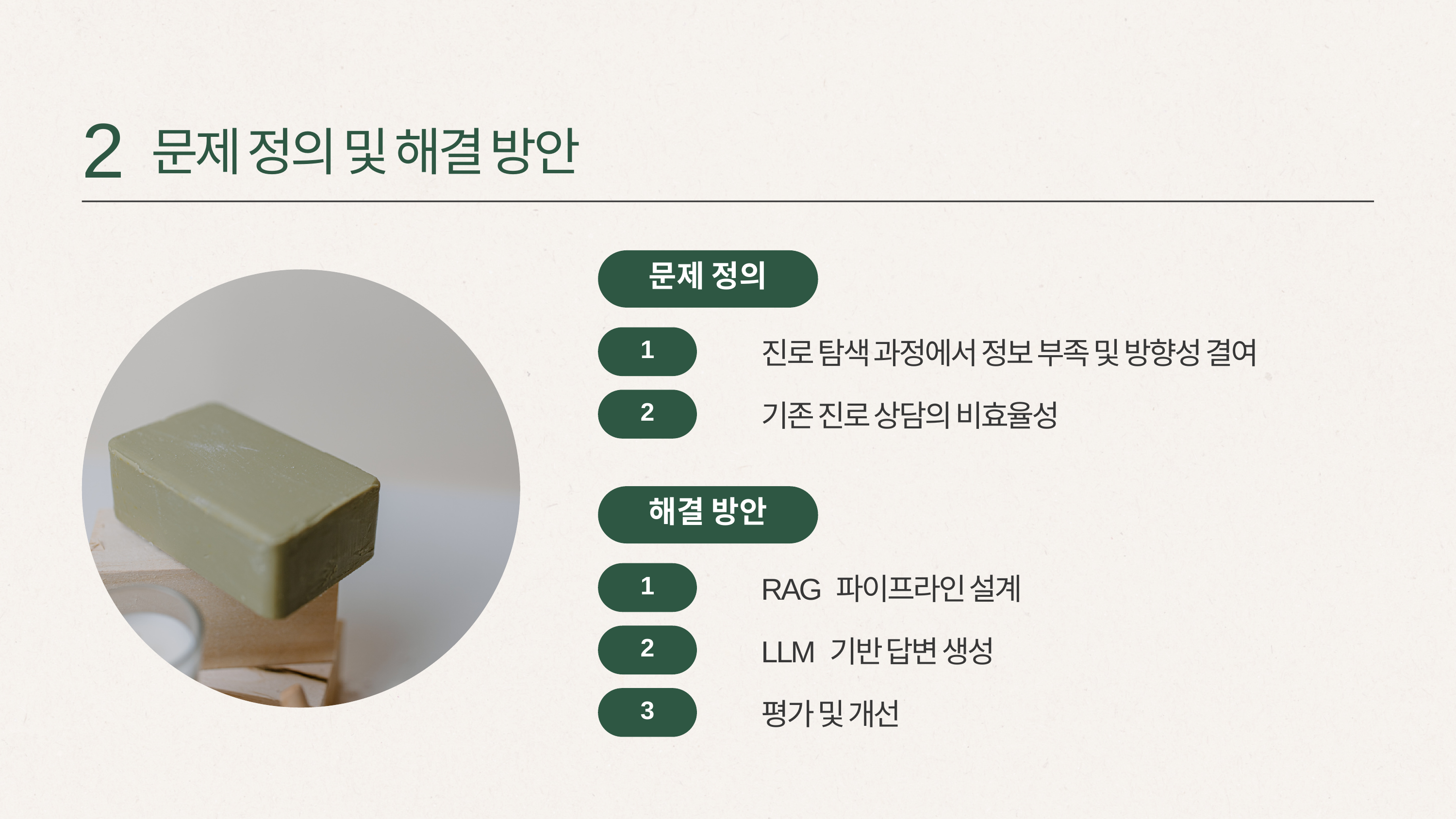

2
문제 정의 및 해결 방안

문제 정의

1
진로 탐색 과정에서 정보 부족 및 방향성 결여

2
기존 진로 상담의 비효율성

해결 방안

1
RAG 파이프라인 설계

2
LLM 기반 답변 생성

3
평가 및 개선